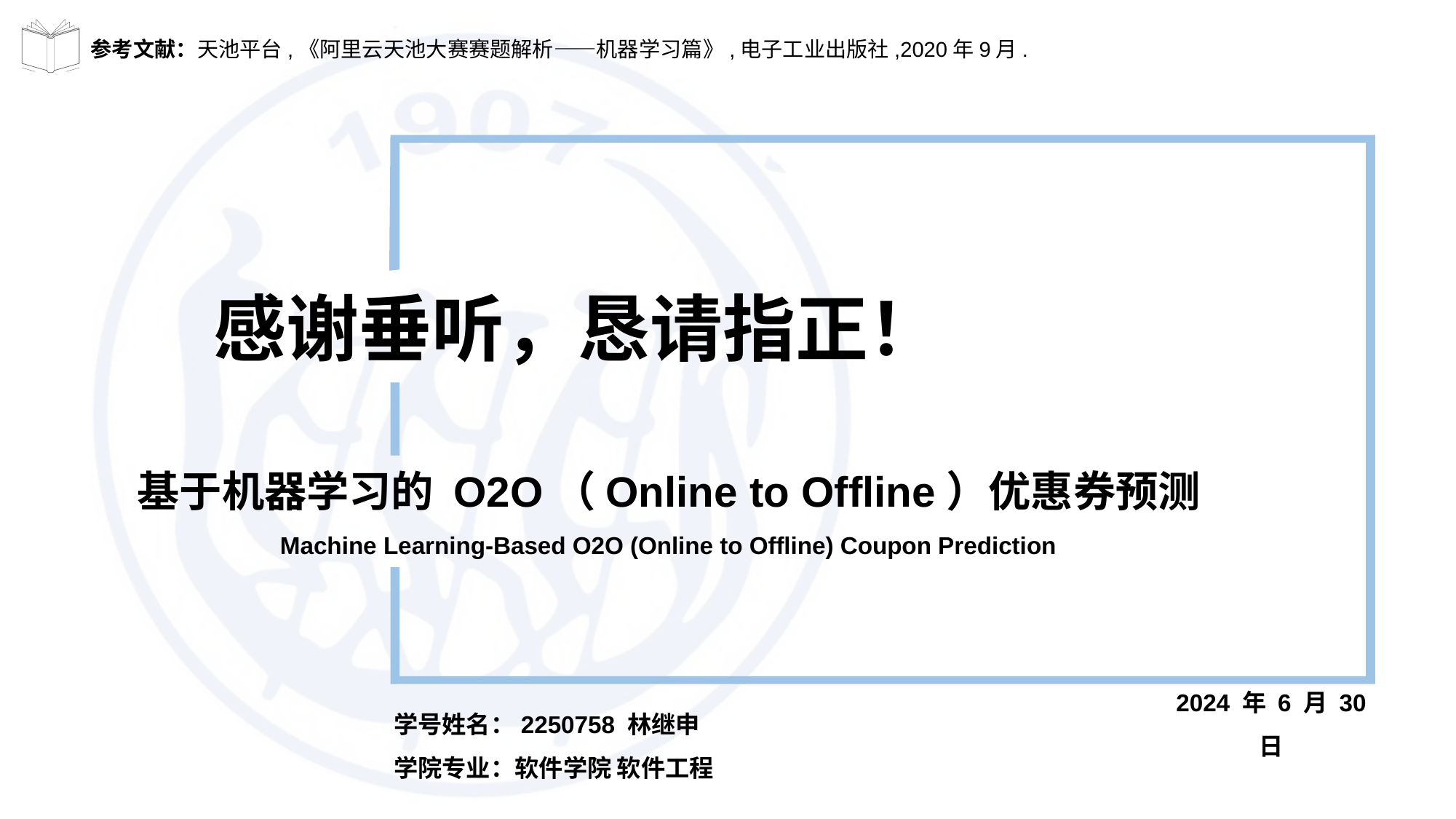

参考文献：天池平台,《阿里云天池大赛赛题解析——机器学习篇》,电子工业出版社,2020年9月.

感谢垂听，恳请指正！
基于机器学习的 O2O（Online to Offline）优惠券预测
Machine Learning-Based O2O (Online to Offline) Coupon Prediction
学号姓名：2250758 林继申
学院专业：软件学院 软件工程
2024 年 6 月 30 日